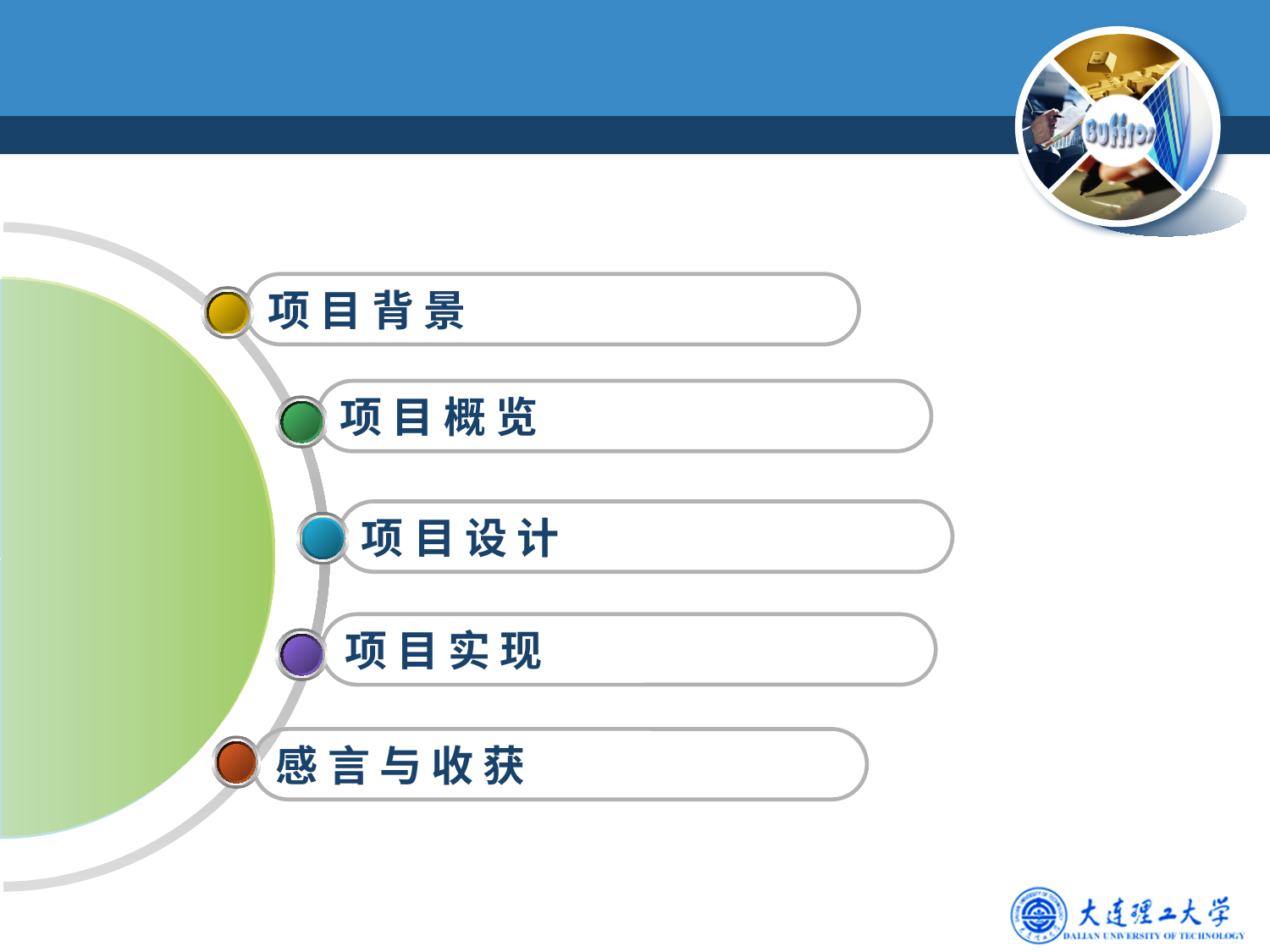

项 目 背 景

项 目 概 览

项 目 设 计

项 目 实 现

感 言 与 收 获